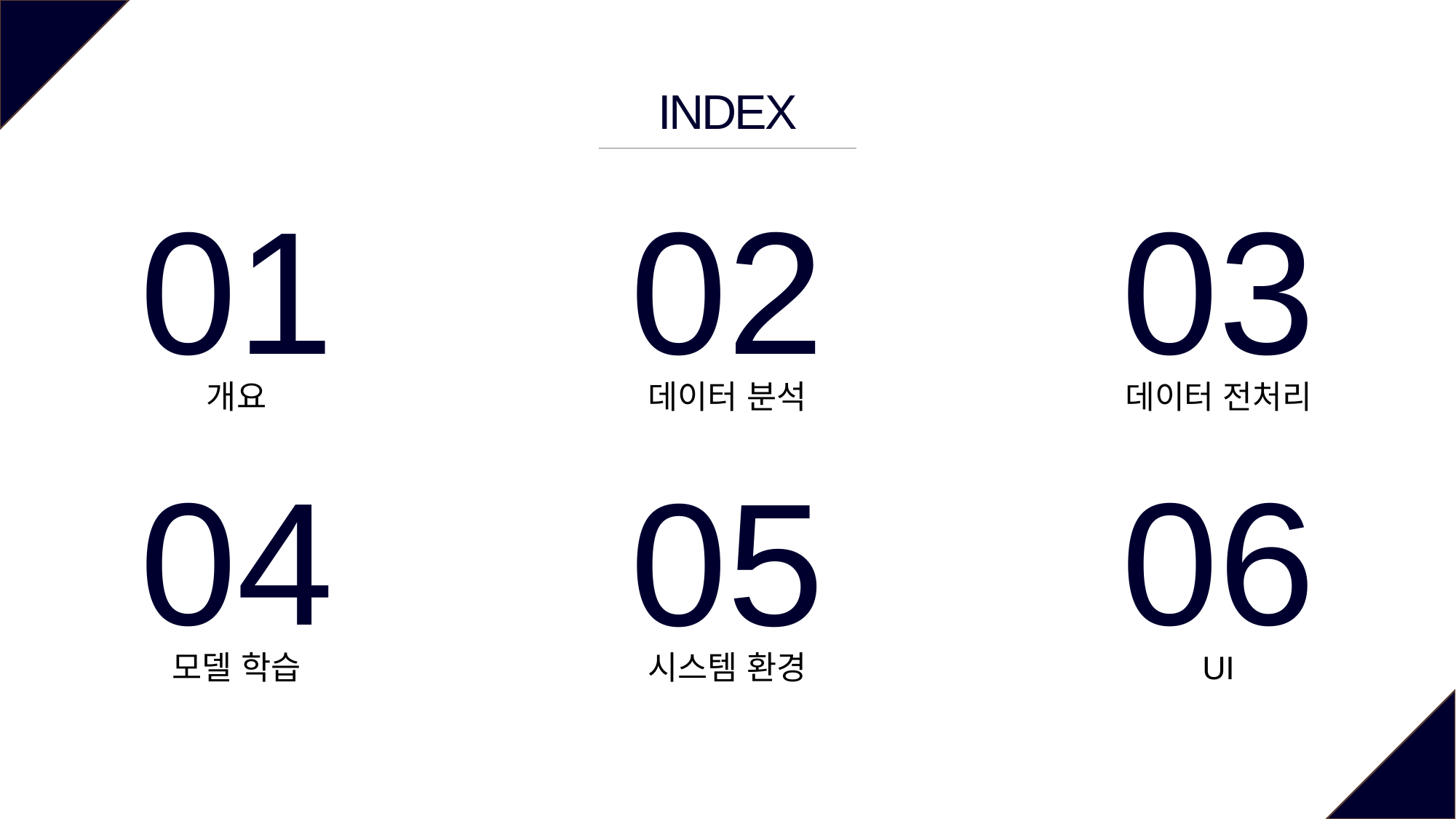

01
02
03
개요
데이터 분석
데이터 전처리
04
05
06
모델 학습
시스템 환경
UI